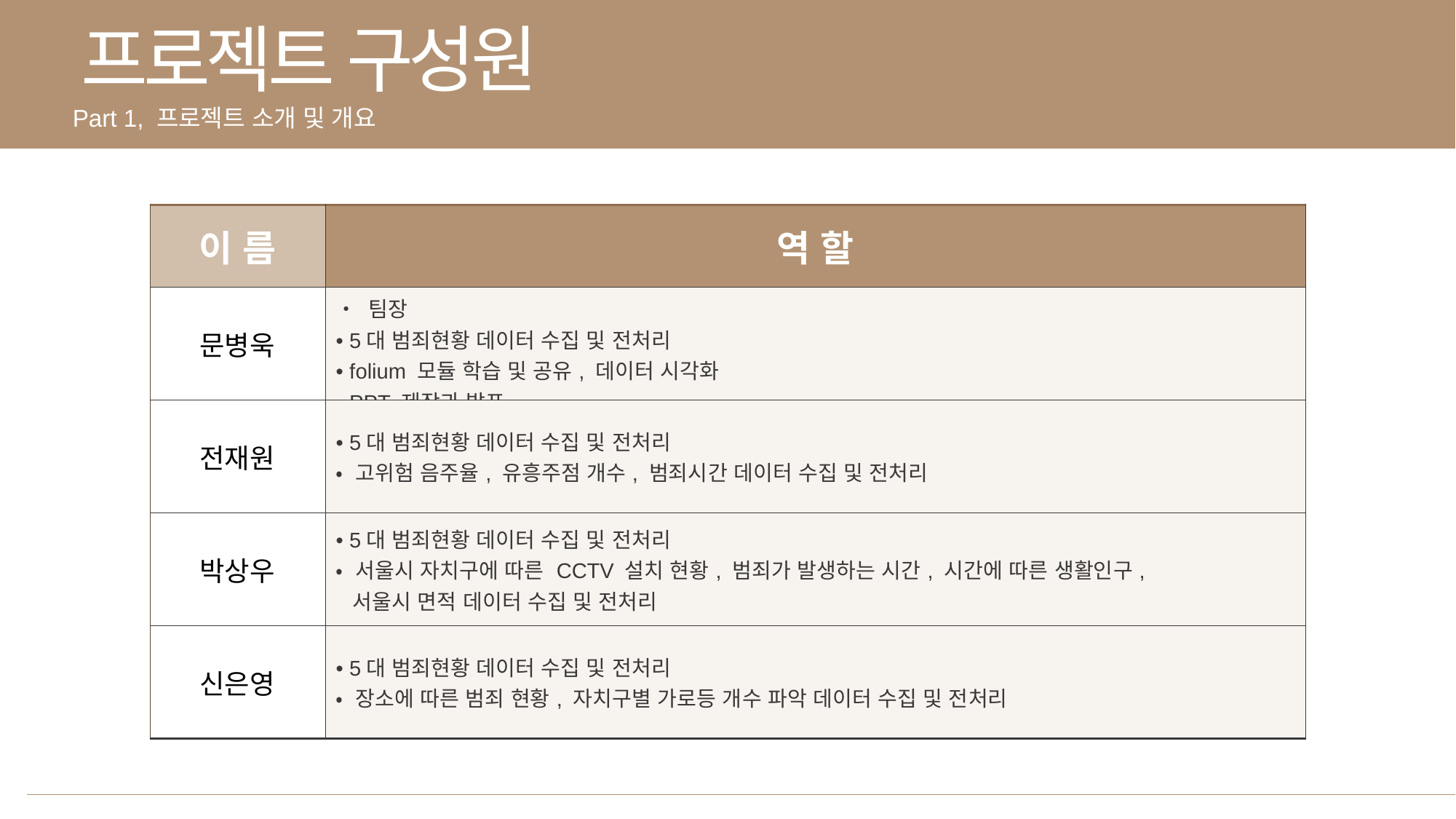

프로젝트 구성원
Part 1, 프로젝트 소개 및 개요
| 이 름 | 역 할 |
| --- | --- |
| 문병욱 | • 팀장 • 5대 범죄현황 데이터 수집 및 전처리 • folium 모듈 학습 및 공유, 데이터 시각화 • PPT 제작과 발표 |
| 전재원 | • 5대 범죄현황 데이터 수집 및 전처리 • 고위험 음주율, 유흥주점 개수, 범죄시간 데이터 수집 및 전처리 |
| 박상우 | • 5대 범죄현황 데이터 수집 및 전처리 • 서울시 자치구에 따른 CCTV 설치 현황, 범죄가 발생하는 시간, 시간에 따른 생활인구, 서울시 면적 데이터 수집 및 전처리 |
| 신은영 | • 5대 범죄현황 데이터 수집 및 전처리 • 장소에 따른 범죄 현황, 자치구별 가로등 개수 파악 데이터 수집 및 전처리 |